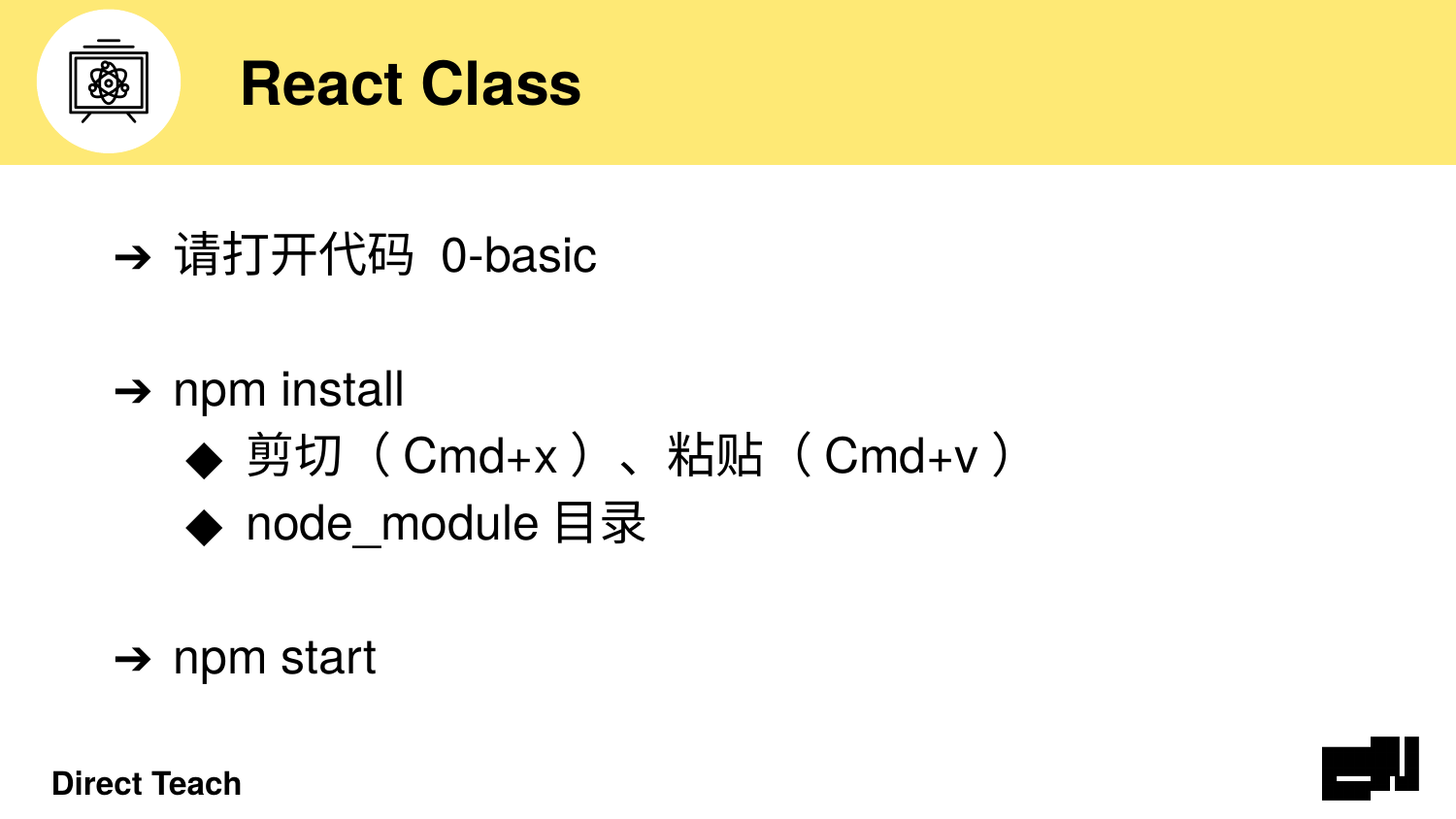

# React Class
请打开代码 0-basic

npm install
剪切（Cmd+x）、粘贴（Cmd+v）
node_module目录

npm start